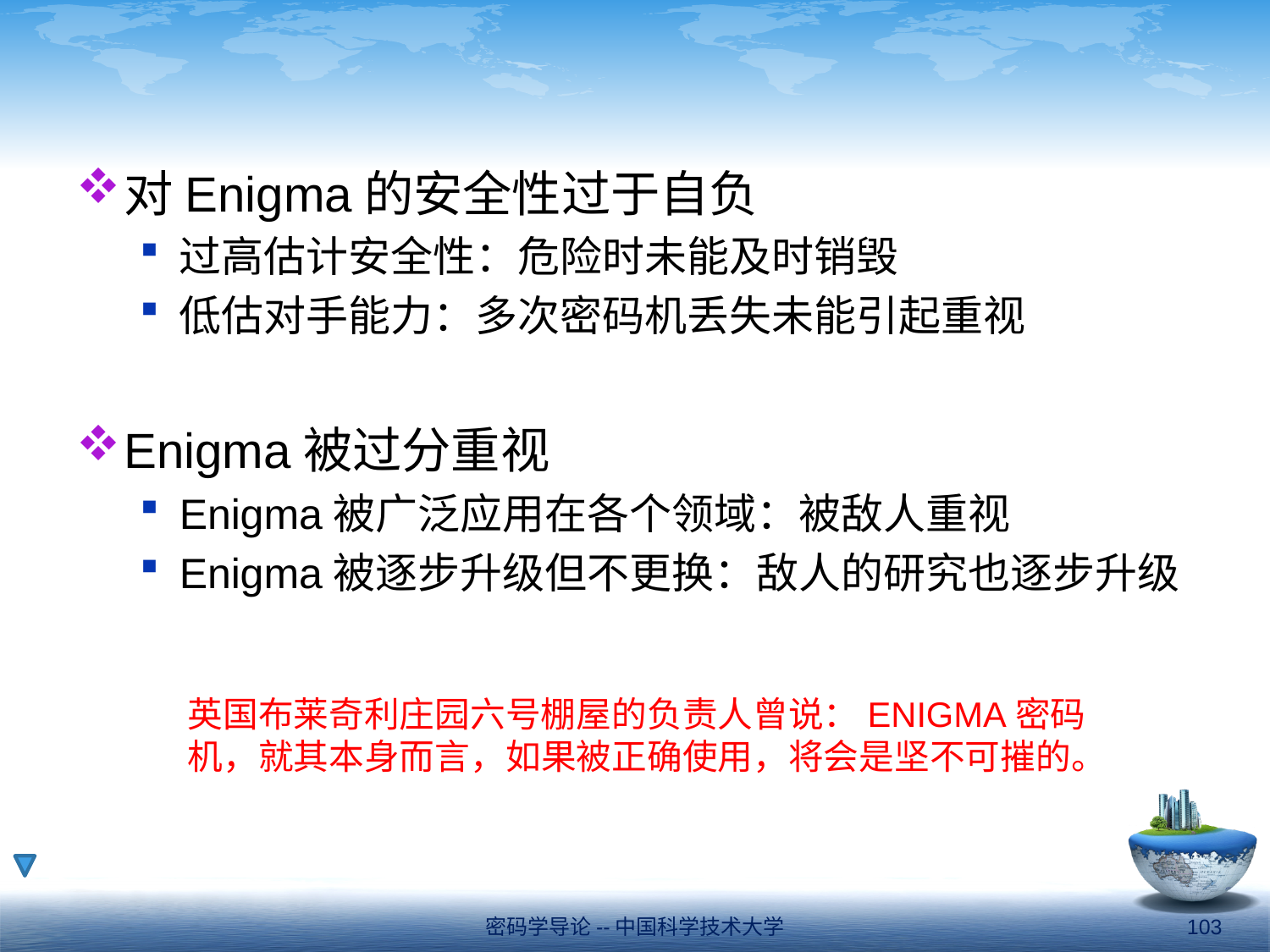

#
对Enigma的安全性过于自负
过高估计安全性：危险时未能及时销毁
低估对手能力：多次密码机丢失未能引起重视

Enigma被过分重视
Enigma被广泛应用在各个领域：被敌人重视
Enigma被逐步升级但不更换：敌人的研究也逐步升级
英国布莱奇利庄园六号棚屋的负责人曾说：ENIGMA密码机，就其本身而言，如果被正确使用，将会是坚不可摧的。

密码学导论--中国科学技术大学
103